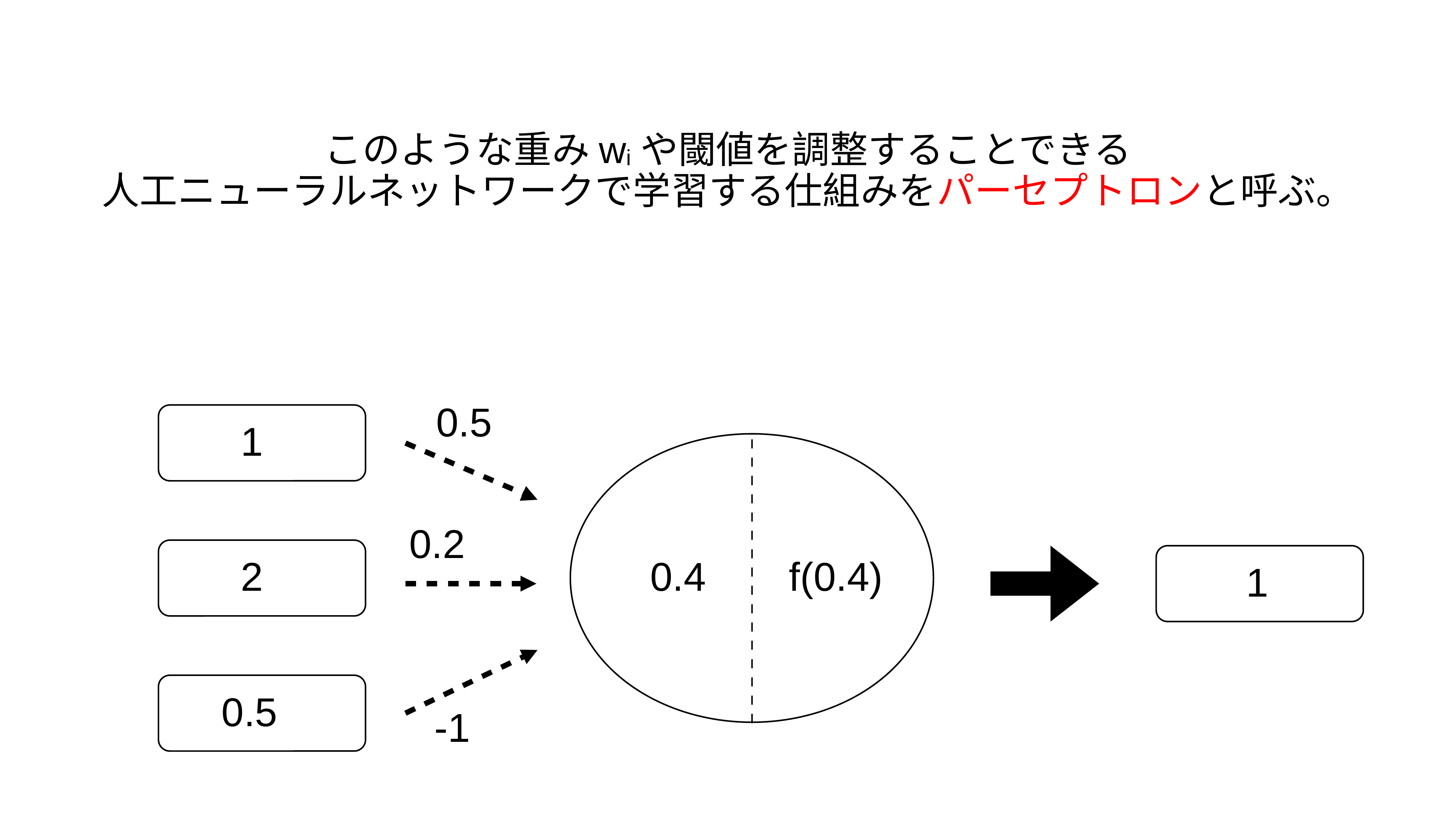

このような重みwiや閾値を調整することできる
人工ニューラルネットワークで学習する仕組みをパーセプトロンと呼ぶ。
0.5

1

0.2

2
0.4
f(0.4)
1

0.5
-1